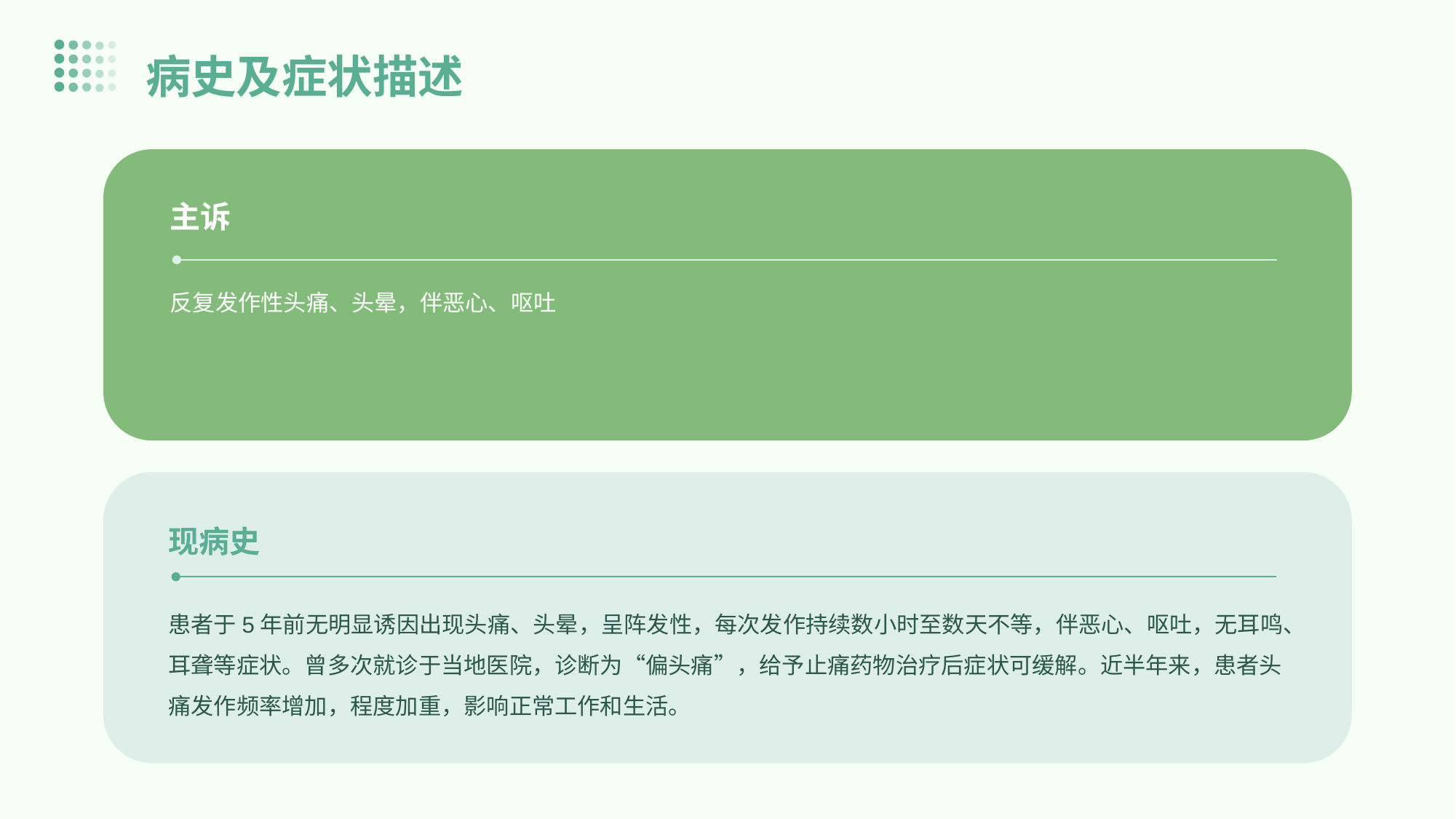

病史及症状描述

主诉
反复发作性头痛、头晕，伴恶心、呕吐

现病史
患者于5年前无明显诱因出现头痛、头晕，呈阵发性，每次发作持续数小时至数天不等，伴恶心、呕吐，无耳鸣、耳聋等症状。曾多次就诊于当地医院，诊断为“偏头痛”，给予止痛药物治疗后症状可缓解。近半年来，患者头痛发作频率增加，程度加重，影响正常工作和生活。